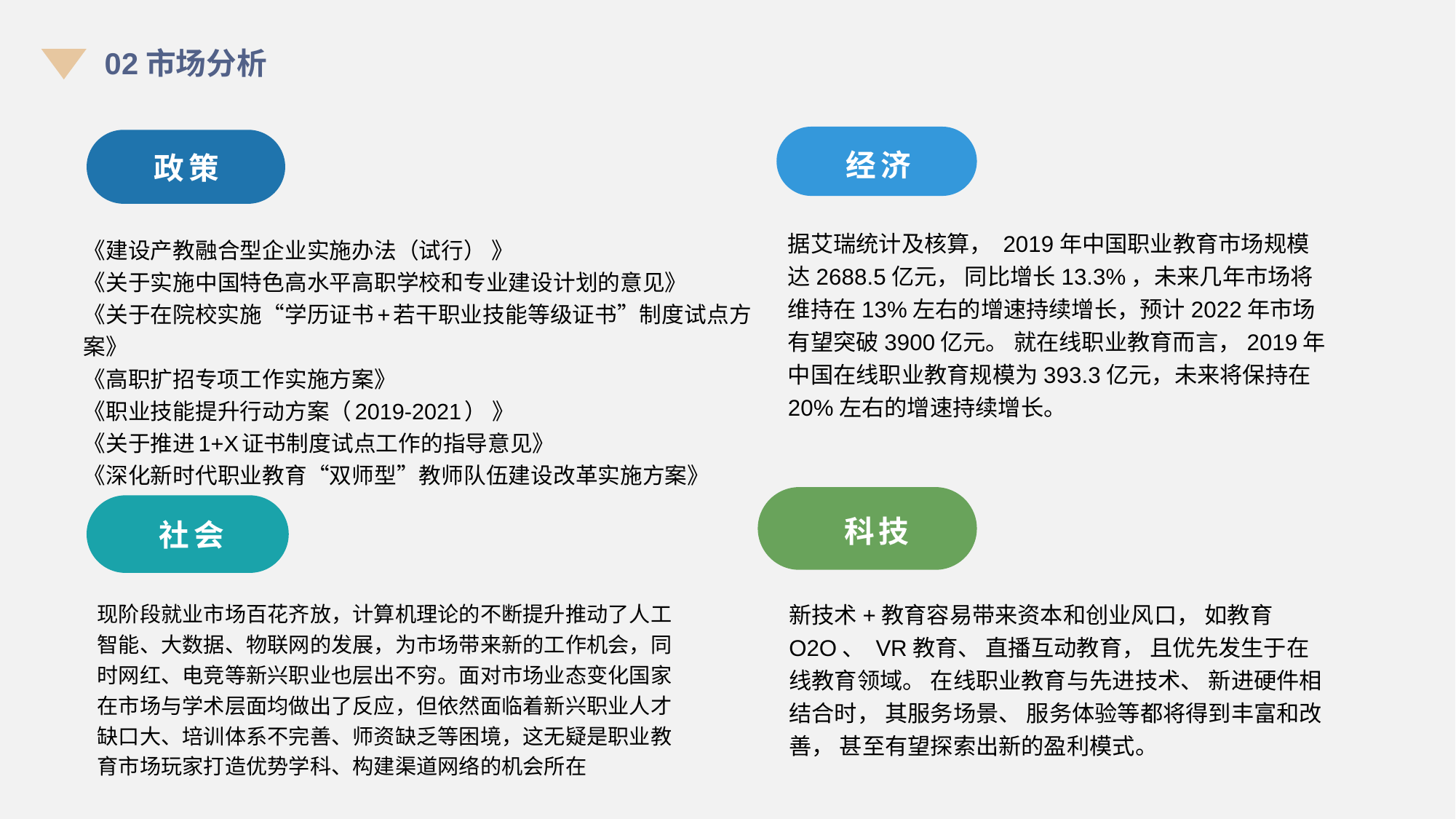

02市场分析

经济
政策
据艾瑞统计及核算， 2019年中国职业教育市场规模达2688.5亿元， 同比增长13.3%，未来几年市场将维持在13%左右的增速持续增长，预计2022年市场有望突破3900亿元。 就在线职业教育而言，2019年中国在线职业教育规模为393.3亿元，未来将保持在20%左右的增速持续增长。

《建设产教融合型企业实施办法（试行） 》
《关于实施中国特色高水平高职学校和专业建设计划的意见》
《关于在院校实施“学历证书+若干职业技能等级证书”制度试点方案》
《高职扩招专项工作实施方案》
《职业技能提升行动方案（2019-2021） 》
《关于推进1+X证书制度试点工作的指导意见》
《深化新时代职业教育“双师型”教师队伍建设改革实施方案》

科技
社会
现阶段就业市场百花齐放，计算机理论的不断提升推动了人工智能、大数据、物联网的发展，为市场带来新的工作机会，同时网红、电竞等新兴职业也层出不穷。面对市场业态变化国家在市场与学术层面均做出了反应，但依然面临着新兴职业人才缺口大、培训体系不完善、师资缺乏等困境，这无疑是职业教育市场玩家打造优势学科、构建渠道网络的机会所在

新技术+教育容易带来资本和创业风口， 如教育O2O、 VR教育、 直播互动教育， 且优先发生于在线教育领域。 在线职业教育与先进技术、 新进硬件相结合时， 其服务场景、 服务体验等都将得到丰富和改善， 甚至有望探索出新的盈利模式。